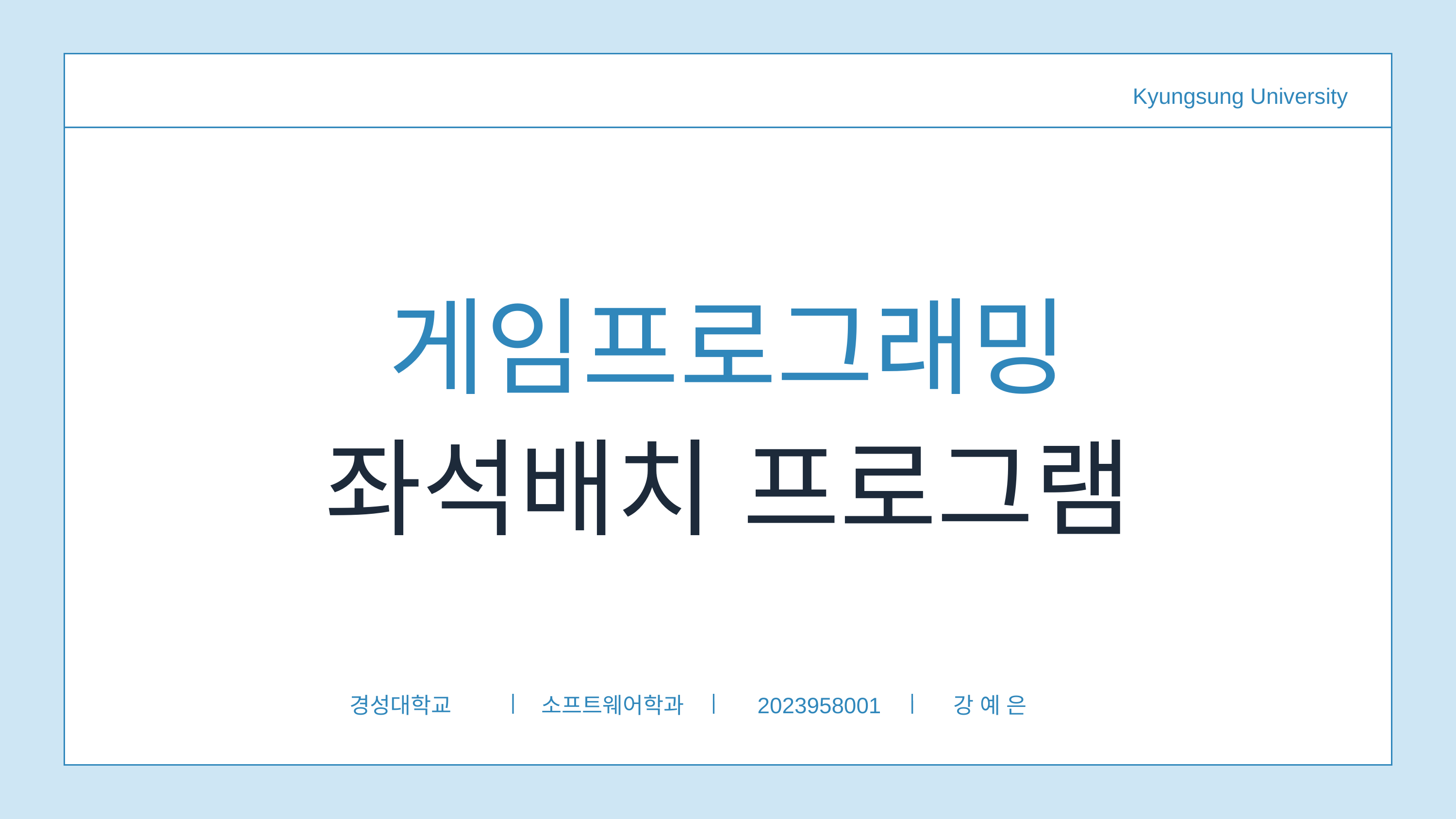

Kyungsung University

게임프로그래밍
좌석배치 프로그램
   경성대학교
소프트웨어학과
2023958001
  강 예 은